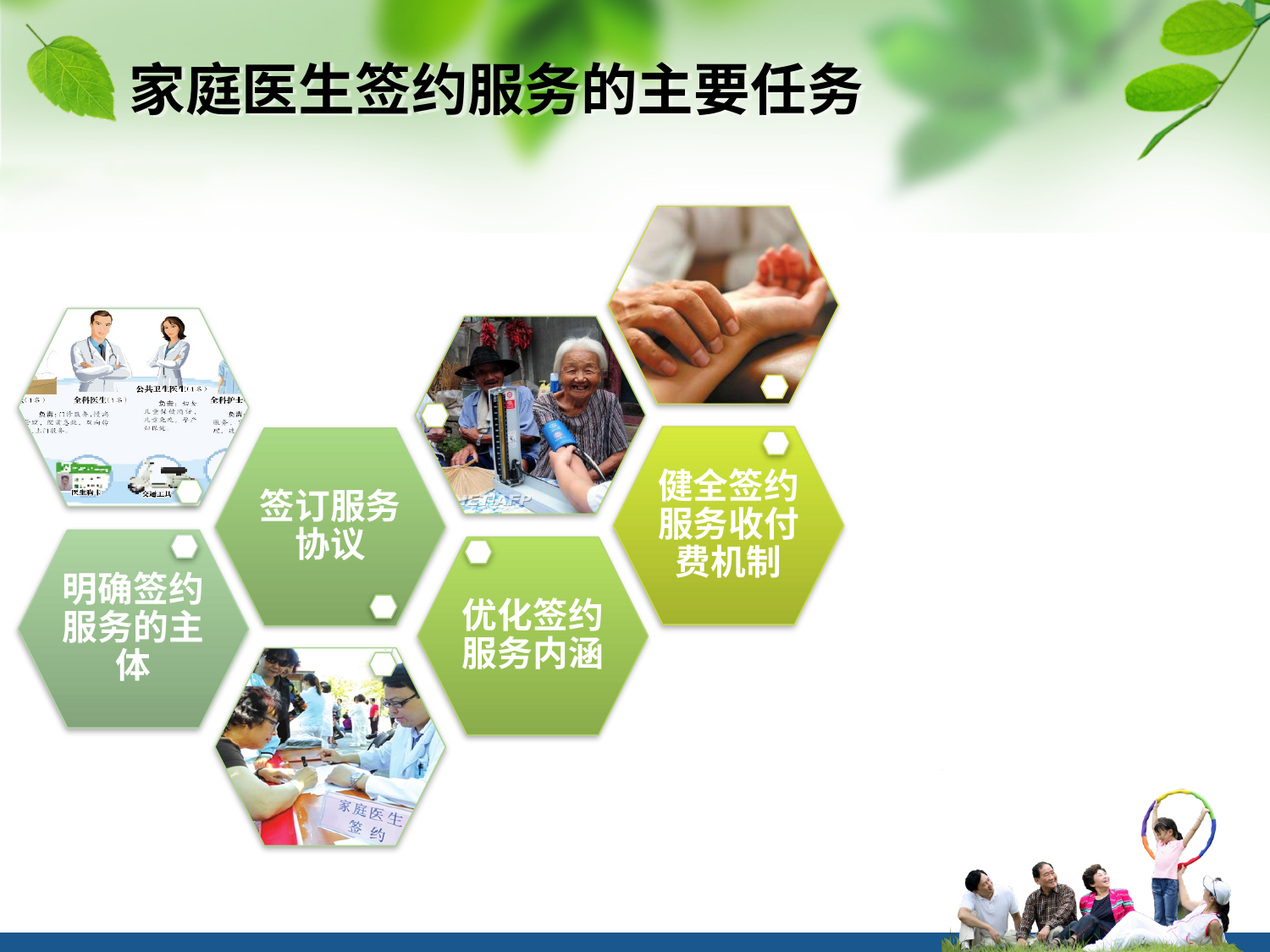

# 家庭医生签约服务的主要任务

健全签约服务收付费机制

明确签约服务的主体

优化签约服务内涵

签订服务协议